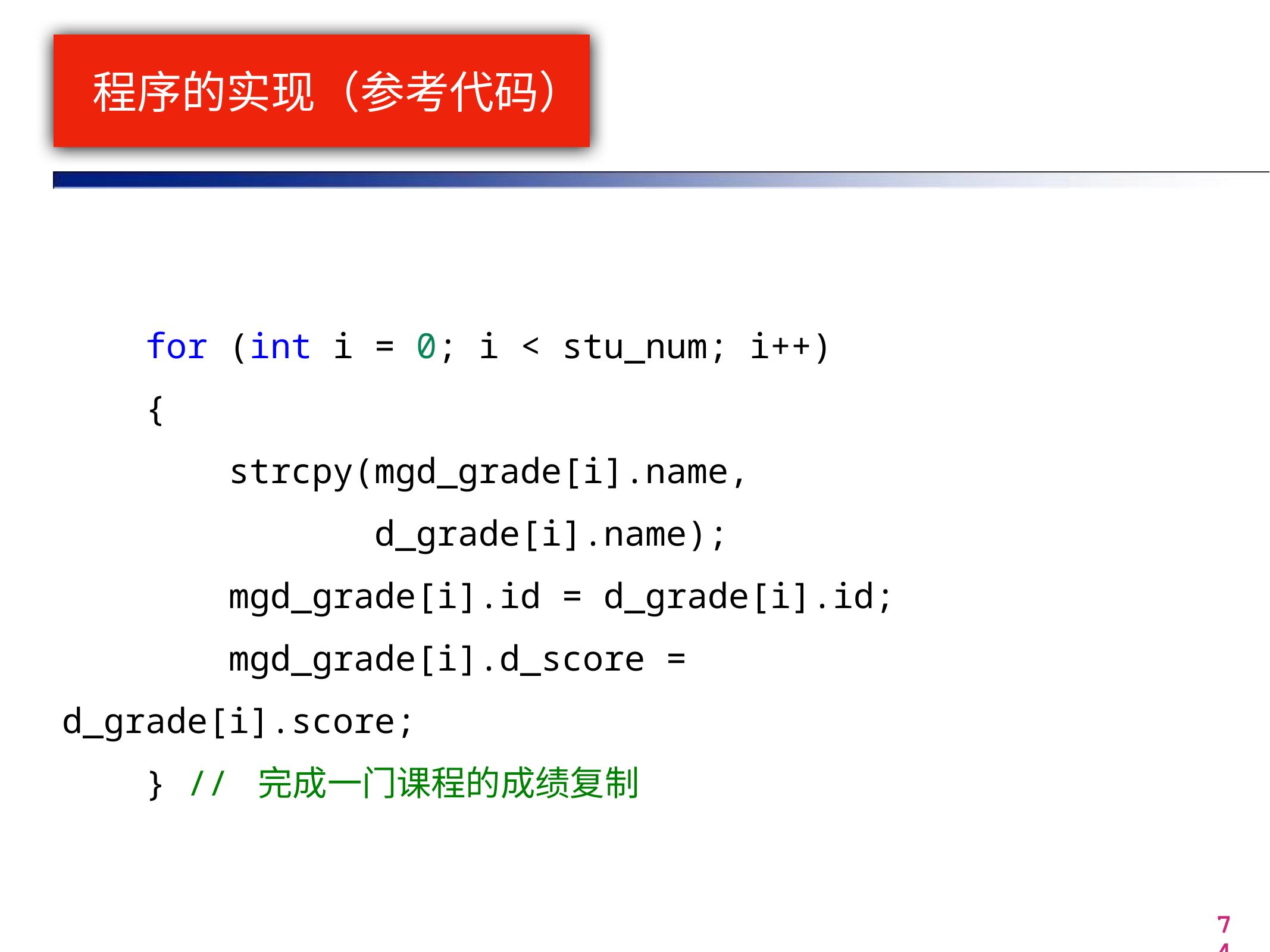

# 程序的实现（参考代码）
    for (int i = 0; i < stu_num; i++)
    {
        strcpy(mgd_grade[i].name,
               d_grade[i].name);
        mgd_grade[i].id = d_grade[i].id;
        mgd_grade[i].d_score = d_grade[i].score;
    } // 完成一门课程的成绩复制
74